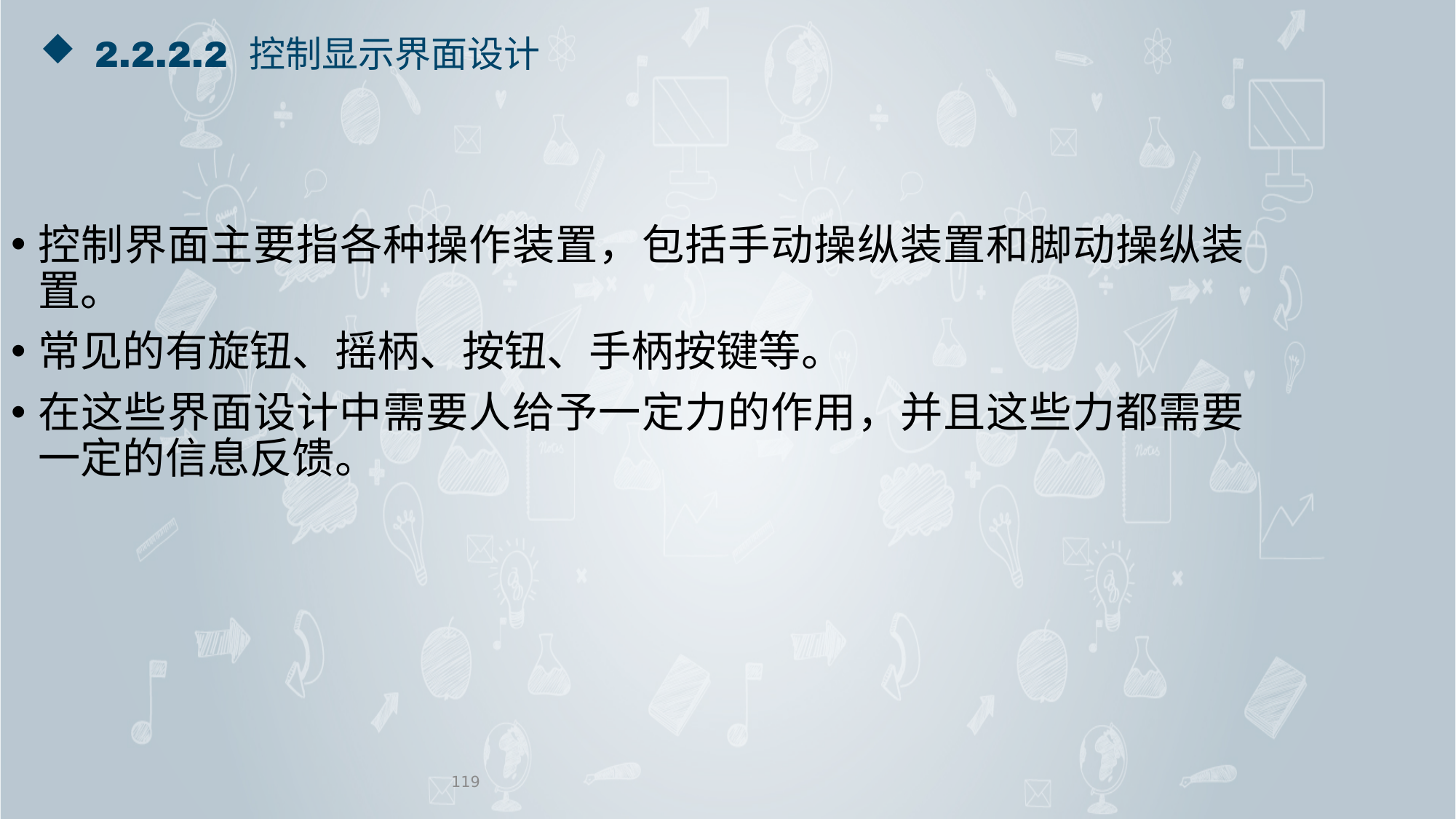

# 2.2.2.2 控制显示界面设计
控制界面主要指各种操作装置，包括手动操纵装置和脚动操纵装置。
常见的有旋钮、摇柄、按钮、手柄按键等。
在这些界面设计中需要人给予一定力的作用，并且这些力都需要一定的信息反馈。
119